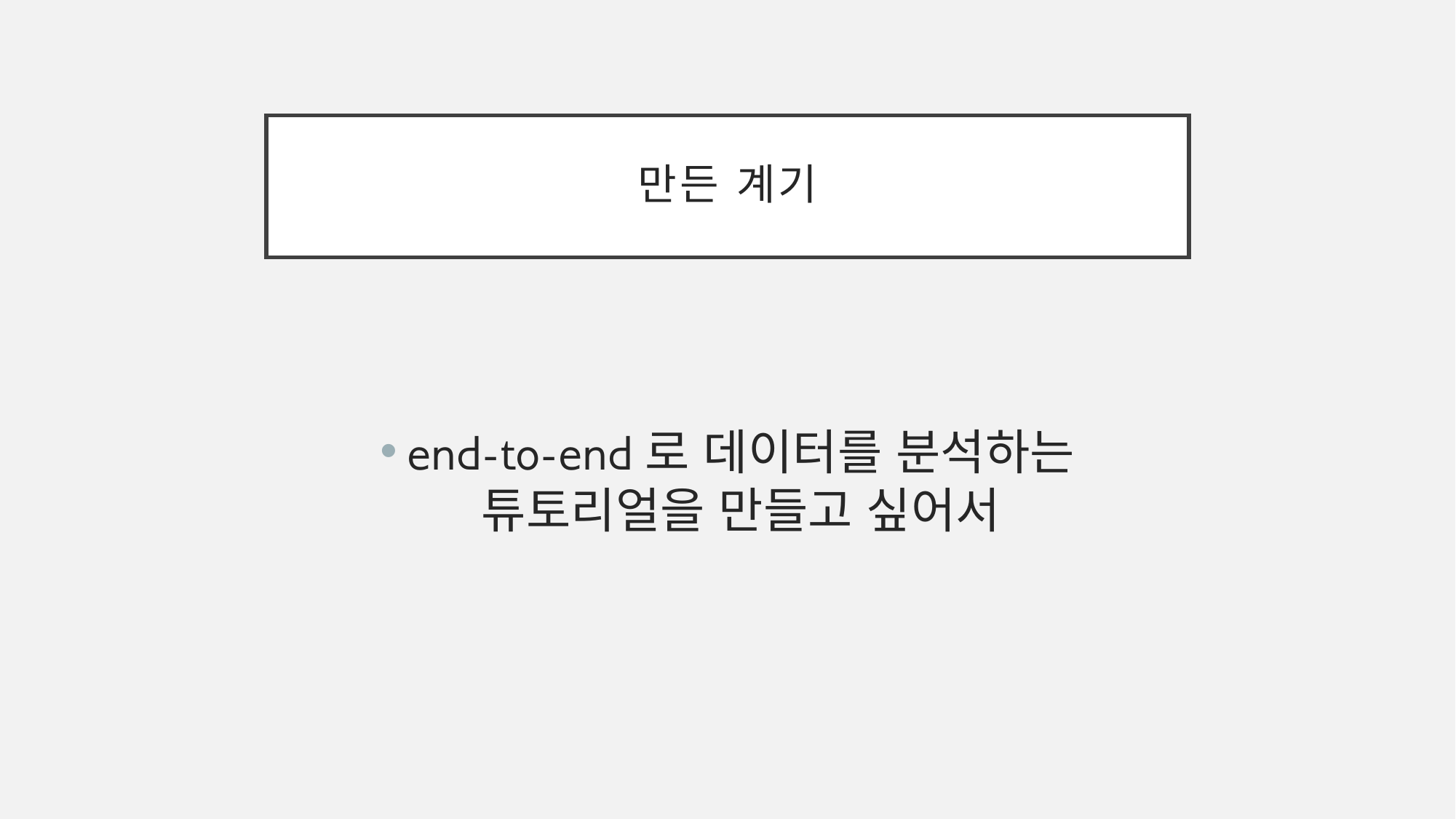

# 만든 계기
end-to-end로 데이터를 분석하는 튜토리얼을 만들고 싶어서